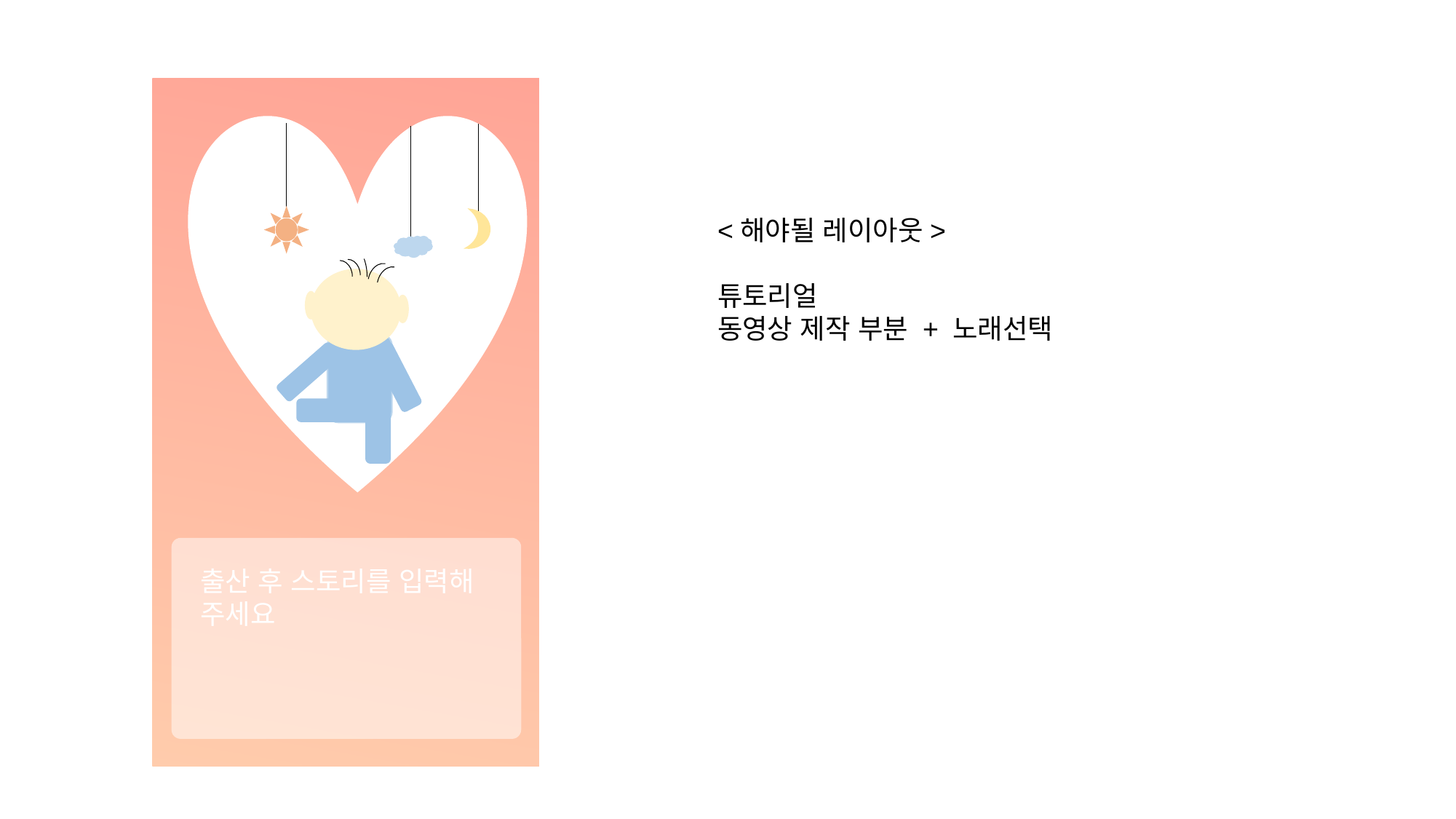

<해야될 레이아웃>

튜토리얼
동영상 제작 부분 + 노래선택

출산 후 스토리를 입력해 주세요